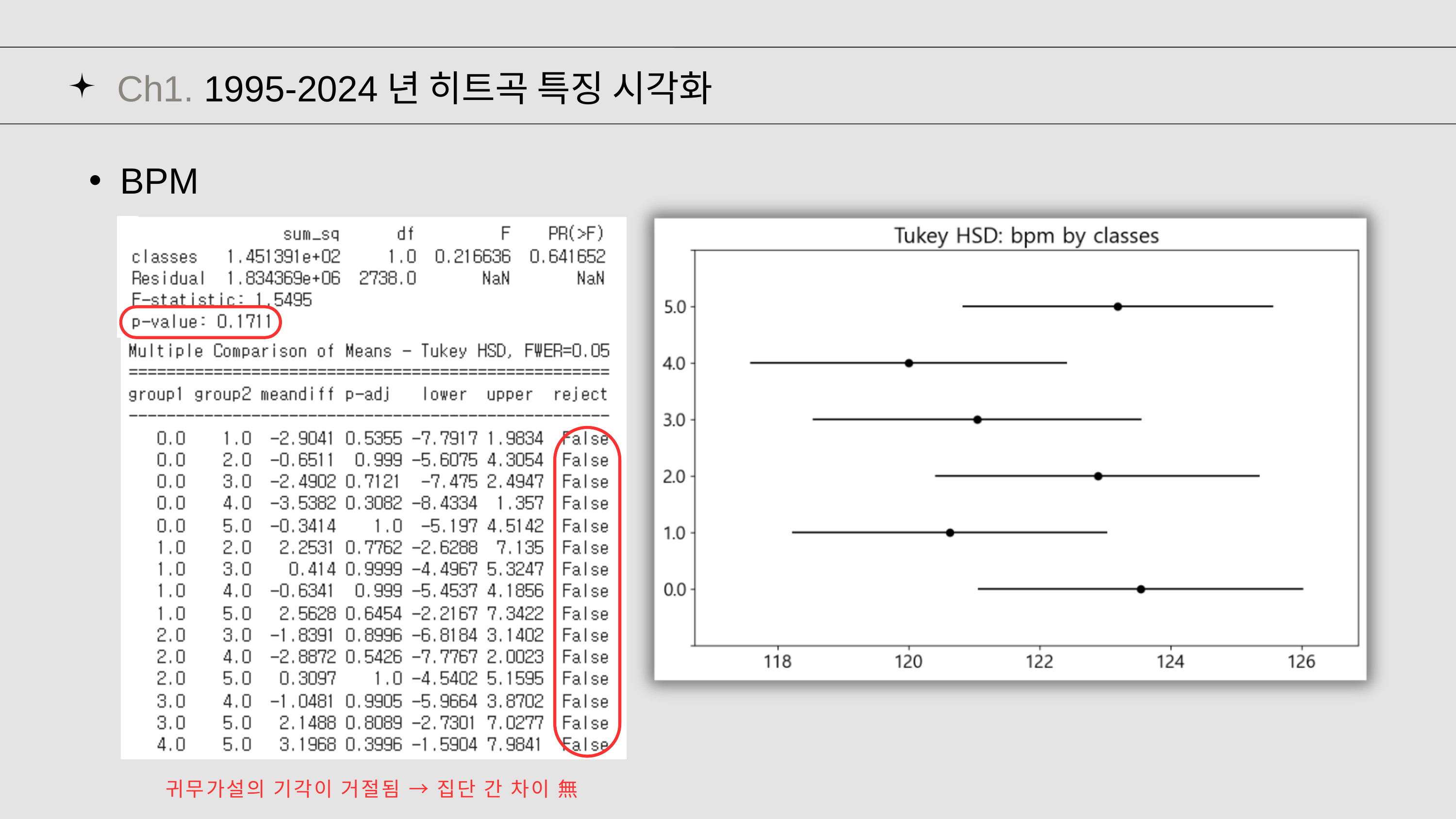

Ch1. 1995-2024년 히트곡 특징 시각화

BPM

귀무가설의 기각이 거절됨 → 집단 간 차이 無